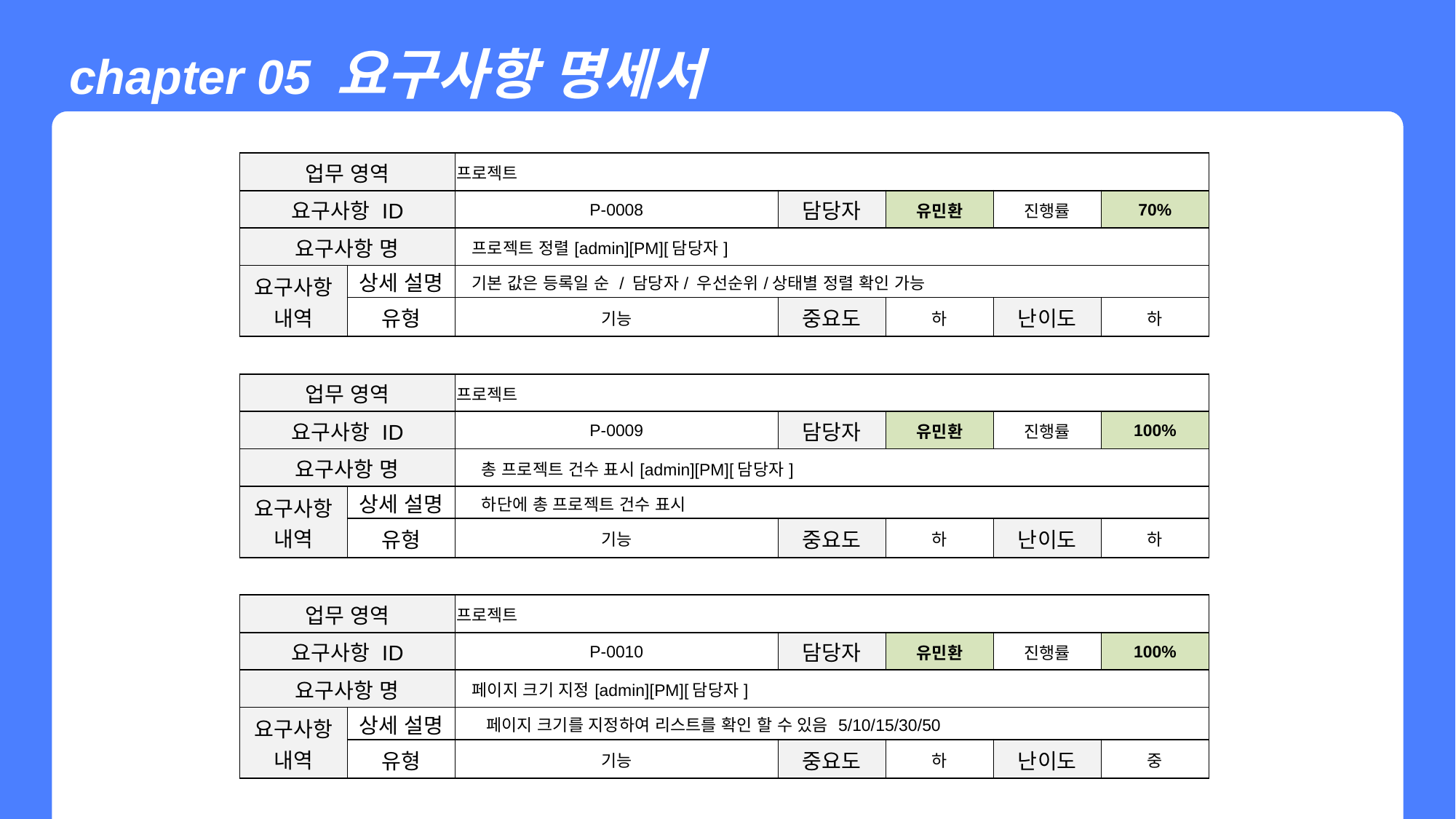

chapter 05 요구사항 명세서
| 업무 영역 |  | 프로젝트 |  |  |  |  |  |  |
| --- | --- | --- | --- | --- | --- | --- | --- | --- |
| 요구사항 ID |  | P-0008 |  |  | 담당자 | 유민환 | 진행률 | 70% |
| 요구사항 명 |  | 프로젝트 정렬[admin][PM][담당자] |  |  |  |  |  |  |
| 요구사항 내역 | 상세 설명 | 기본 값은 등록일 순 / 담당자/ 우선순위/상태별 정렬 확인 가능 |  |  |  |  |  |  |
|  | 유형 | 기능 |  |  | 중요도 | 하 | 난이도 | 하 |
|  |  |  |  |  |  |  |  |  |
| 업무 영역 |  | 프로젝트 |  |  |  |  |  |  |
| 요구사항 ID |  | P-0009 |  |  | 담당자 | 유민환 | 진행률 | 100% |
| 요구사항 명 |  | 총 프로젝트 건수 표시[admin][PM][담당자] |  |  |  |  |  |  |
| 요구사항 내역 | 상세 설명 | 하단에 총 프로젝트 건수 표시 |  |  |  |  |  |  |
|  | 유형 | 기능 |  |  | 중요도 | 하 | 난이도 | 하 |
|  |  |  |  |  |  |  |  |  |
| 업무 영역 |  | 프로젝트 |  |  |  |  |  |  |
| 요구사항 ID |  | P-0010 |  |  | 담당자 | 유민환 | 진행률 | 100% |
| 요구사항 명 |  | 페이지 크기 지정[admin][PM][담당자] |  |  |  |  |  |  |
| 요구사항 내역 | 상세 설명 | 페이지 크기를 지정하여 리스트를 확인 할 수 있음 5/10/15/30/50 |  |  |  |  |  |  |
|  | 유형 | 기능 |  |  | 중요도 | 하 | 난이도 | 중 |